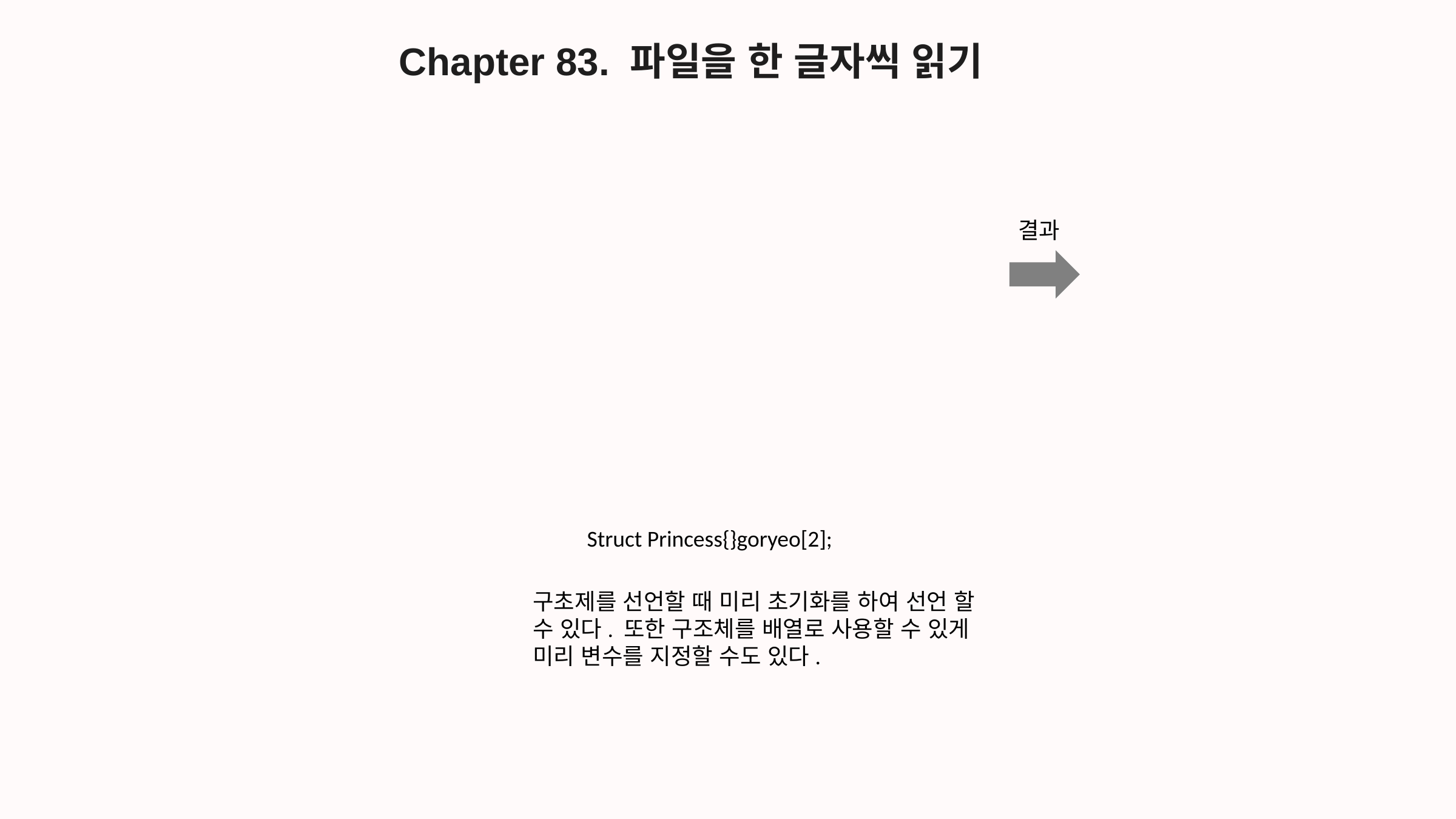

Chapter 83. 파일을 한 글자씩 읽기
결과

Struct Princess{}goryeo[2];
구초제를 선언할 때 미리 초기화를 하여 선언 할 수 있다. 또한 구조체를 배열로 사용할 수 있게 미리 변수를 지정할 수도 있다.